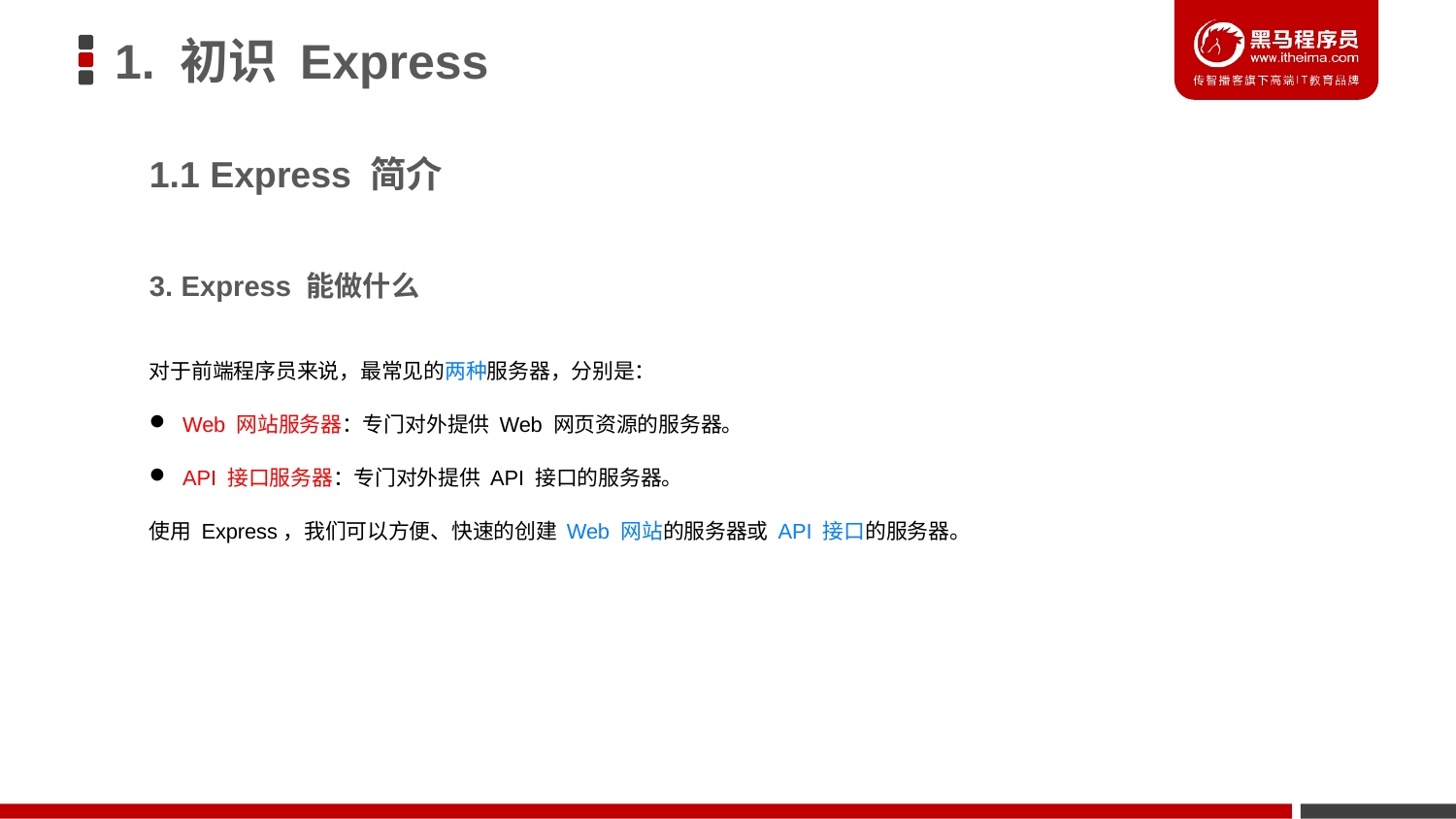

# 1. 初识 Express
1.1 Express 简介
3. Express 能做什么
对于前端程序员来说，最常见的两种服务器，分别是：
 Web 网站服务器：专门对外提供 Web 网页资源的服务器。
 API 接口服务器：专门对外提供 API 接口的服务器。
使用 Express，我们可以方便、快速的创建 Web 网站的服务器或 API 接口的服务器。